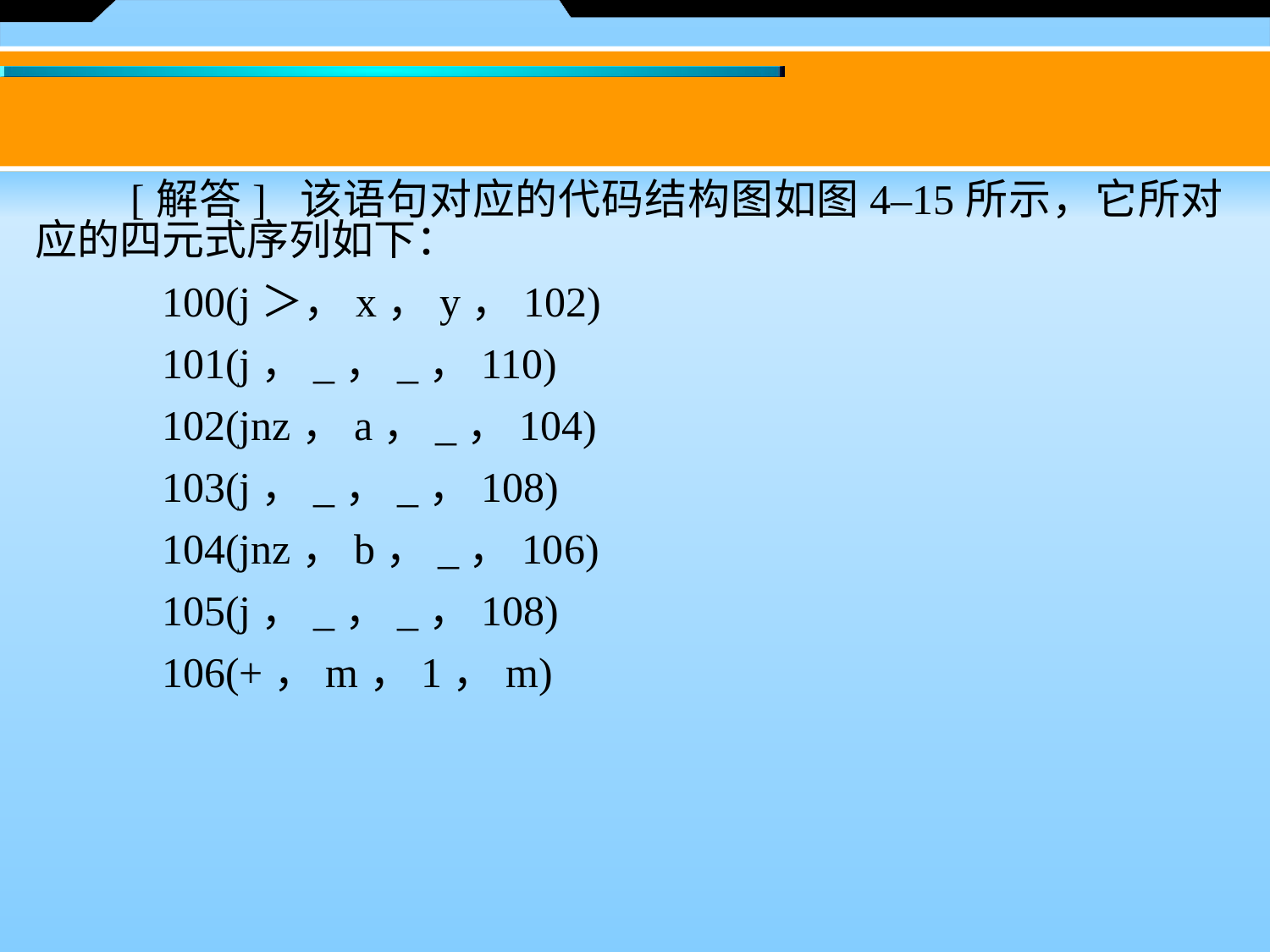

[解答]  该语句对应的代码结构图如图4–15所示，它所对应的四元式序列如下：
100(j＞，x，y，102)
101(j，_，_，110)
102(jnz，a，_，104)
103(j，_，_，108)
104(jnz，b，_，106)
105(j，_，_，108)
106(+，m，1，m)